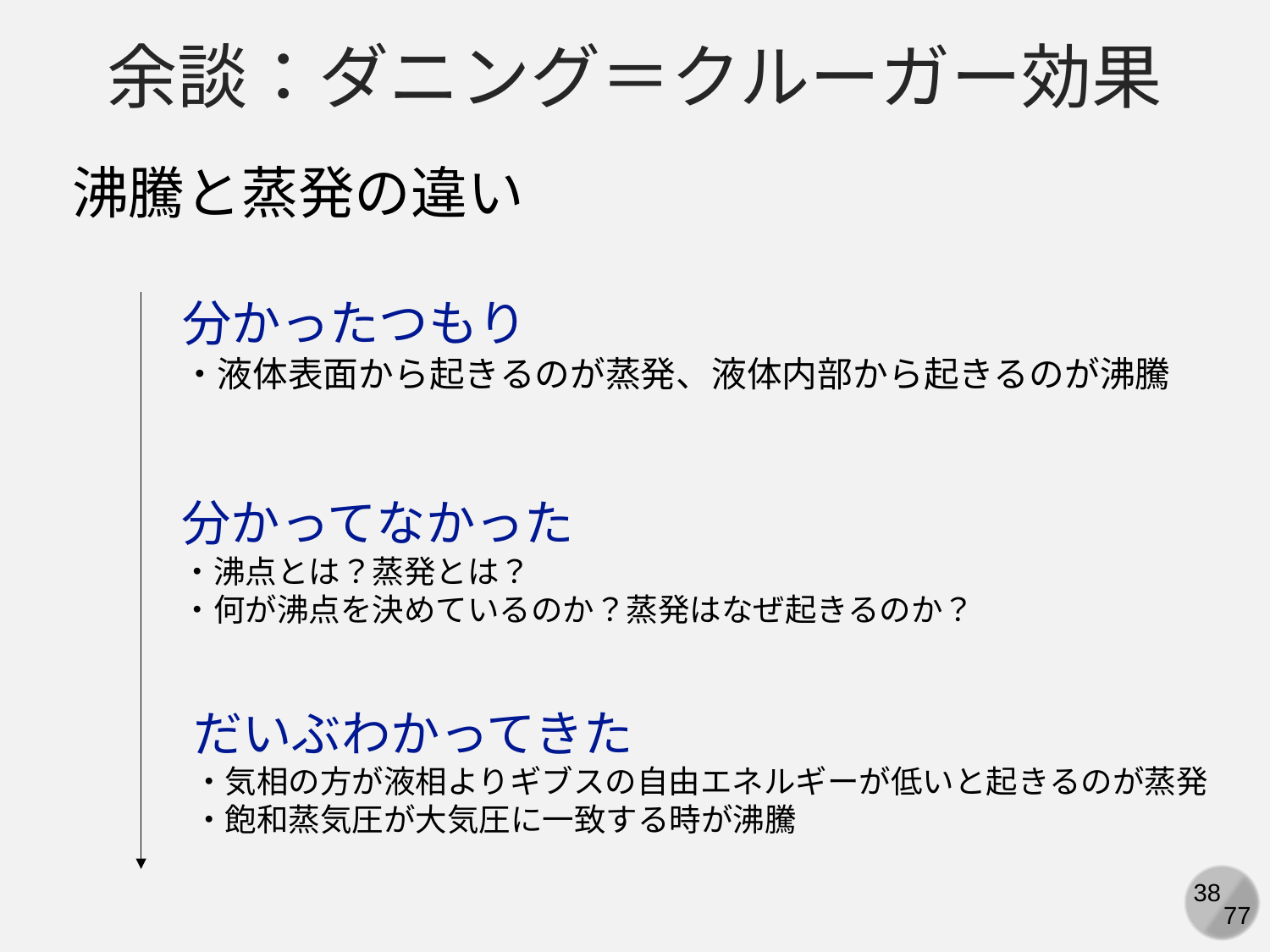

余談：ダニング＝クルーガー効果
沸騰と蒸発の違い
分かったつもり
・液体表面から起きるのが蒸発、液体内部から起きるのが沸騰
分かってなかった
・沸点とは？蒸発とは？
・何が沸点を決めているのか？蒸発はなぜ起きるのか？
だいぶわかってきた
・気相の方が液相よりギブスの自由エネルギーが低いと起きるのが蒸発
・飽和蒸気圧が大気圧に一致する時が沸騰